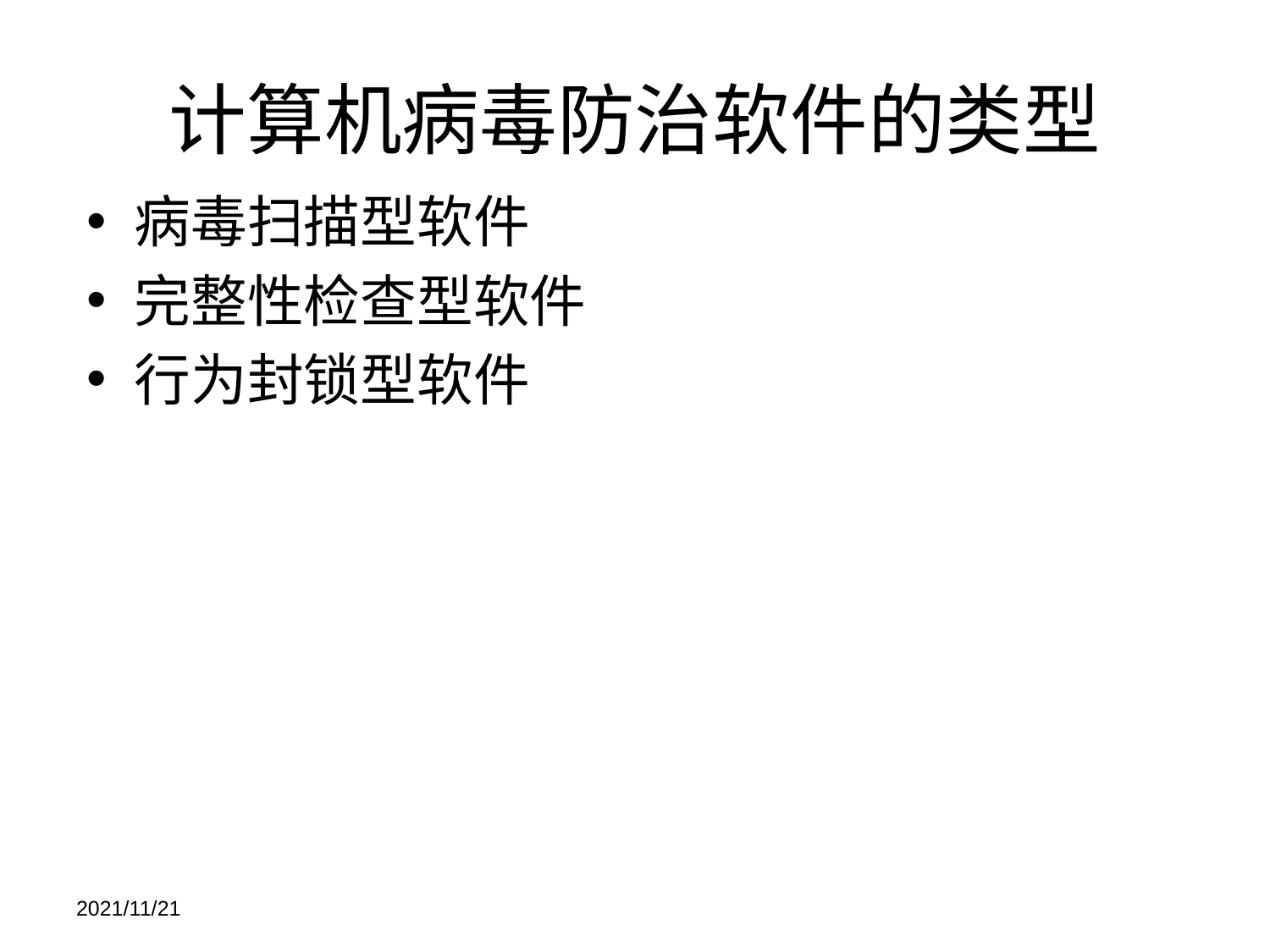

# 计算机病毒防治软件的类型
病毒扫描型软件
完整性检查型软件
行为封锁型软件
2021/11/21